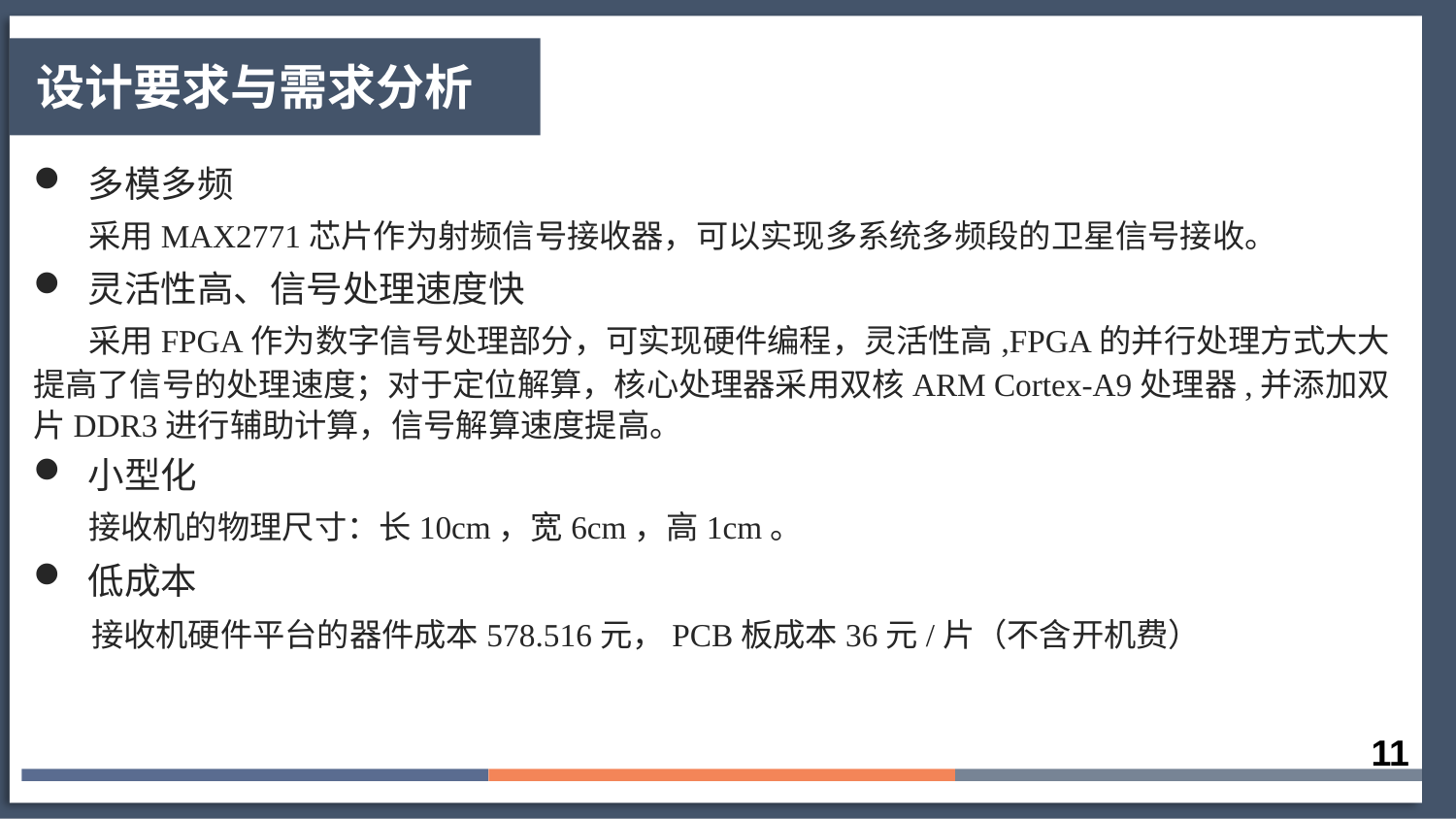

设计要求与需求分析
多模多频
    采用MAX2771芯片作为射频信号接收器，可以实现多系统多频段的卫星信号接收。
灵活性高、信号处理速度快
    采用FPGA作为数字信号处理部分，可实现硬件编程，灵活性高,FPGA的并行处理方式大大提高了信号的处理速度；对于定位解算，核心处理器采用双核ARM Cortex-A9处理器,并添加双片DDR3进行辅助计算，信号解算速度提高。
小型化
    接收机的物理尺寸：长10cm，宽6cm，高1cm。
低成本
      接收机硬件平台的器件成本578.516元，PCB板成本36元/片（不含开机费）

11